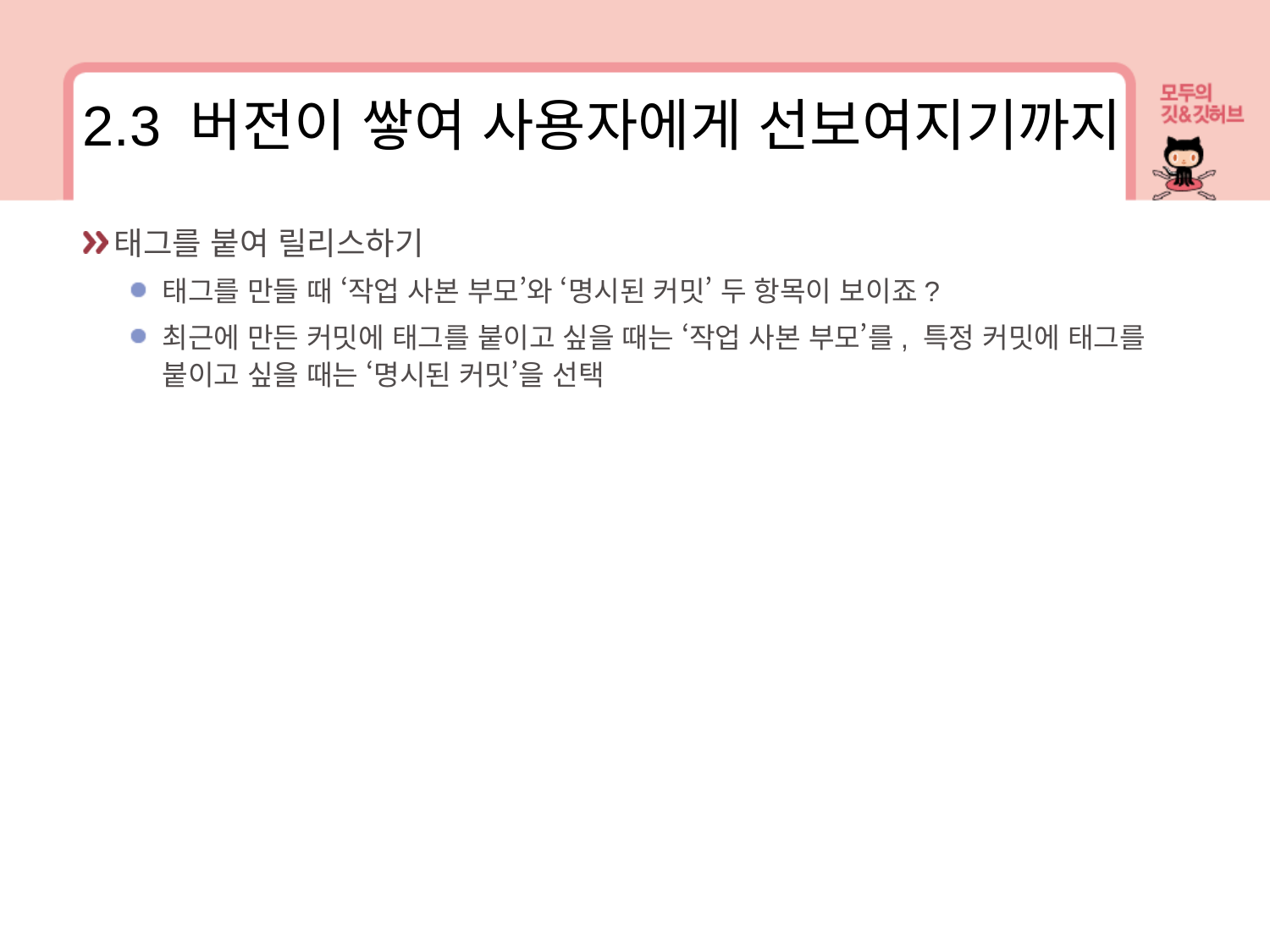

2.3 버전이 쌓여 사용자에게 선보여지기까지
태그를 붙여 릴리스하기
태그를 만들 때 ‘작업 사본 부모’와 ‘명시된 커밋’ 두 항목이 보이죠?
최근에 만든 커밋에 태그를 붙이고 싶을 때는 ‘작업 사본 부모’를, 특정 커밋에 태그를 붙이고 싶을 때는 ‘명시된 커밋’을 선택